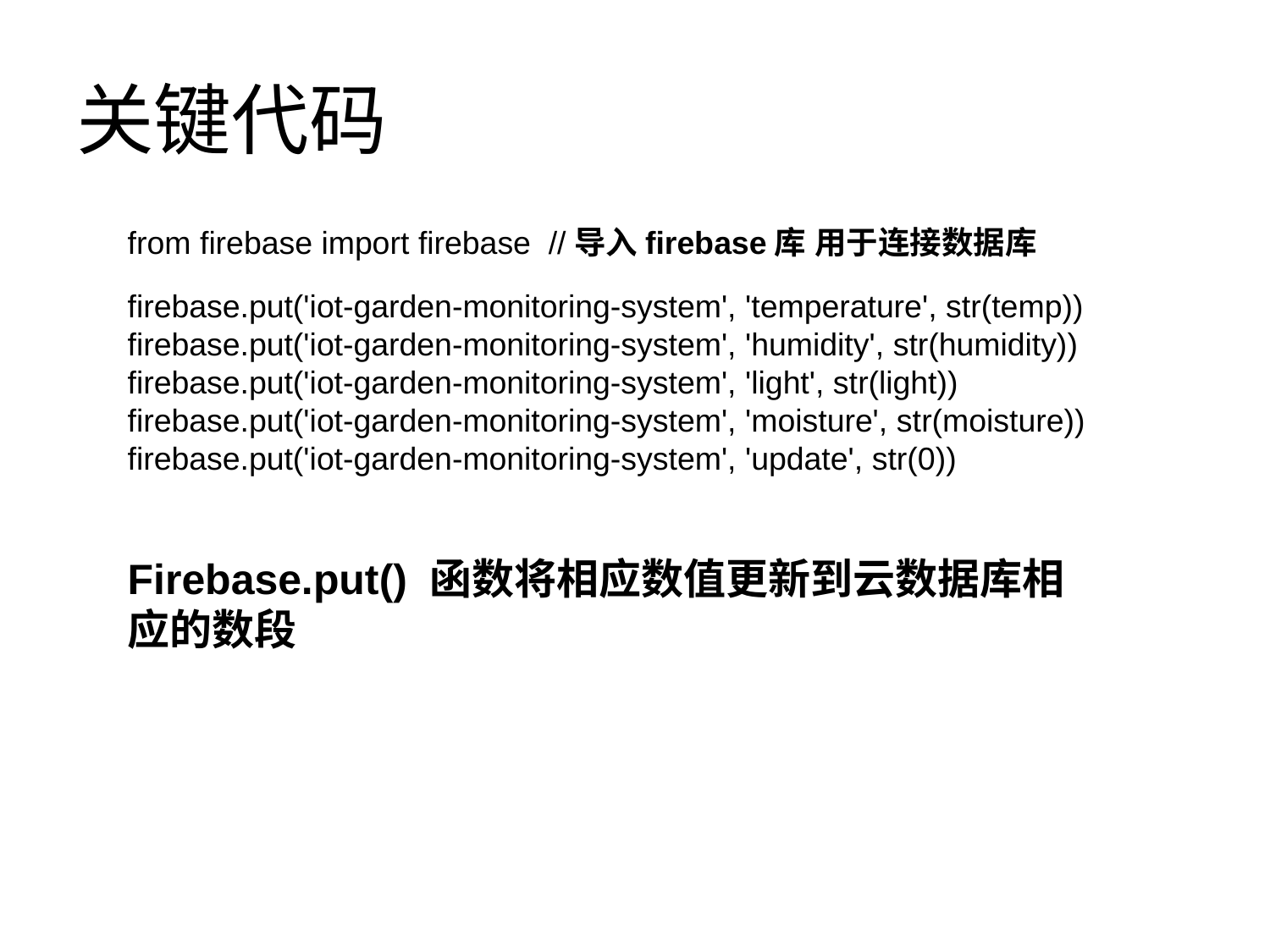

# 关键代码
from firebase import firebase  //导入firebase库 用于连接数据库

firebase.put('iot-garden-monitoring-system', 'temperature', str(temp))
firebase.put('iot-garden-monitoring-system', 'humidity', str(humidity))
firebase.put('iot-garden-monitoring-system', 'light', str(light)) firebase.put('iot-garden-monitoring-system', 'moisture', str(moisture))
firebase.put('iot-garden-monitoring-system', 'update', str(0))

Firebase.put() 函数将相应数值更新到云数据库相应的数段